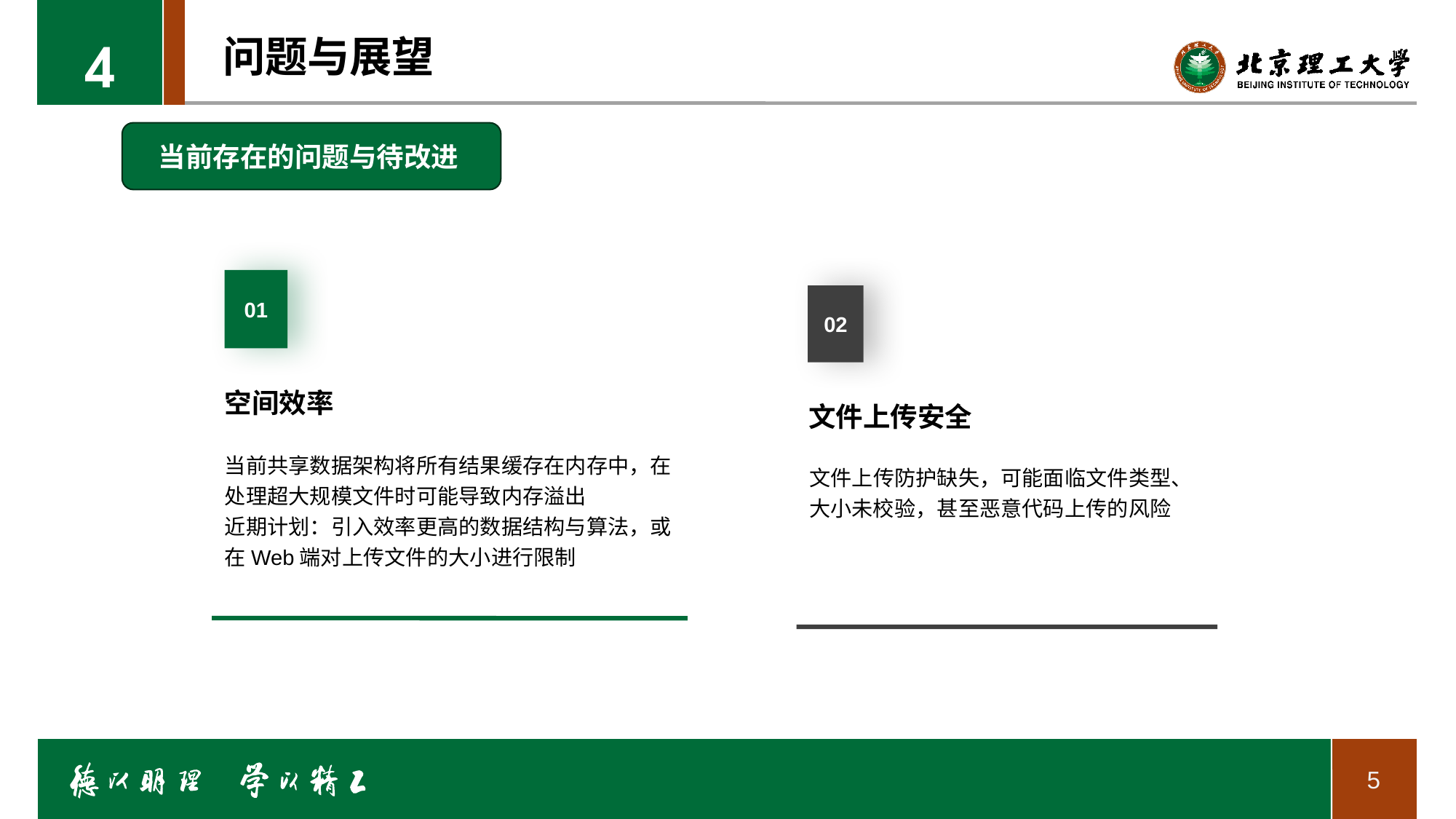

4
# 问题与展望
当前存在的问题与待改进
01
空间效率
当前共享数据架构将所有结果缓存在内存中，在处理超大规模文件时可能导致内存溢出
近期计划：引入效率更高的数据结构与算法，或在Web端对上传文件的大小进行限制
02
文件上传安全
文件上传防护缺失，可能面临文件类型、大小未校验，甚至恶意代码上传的风险